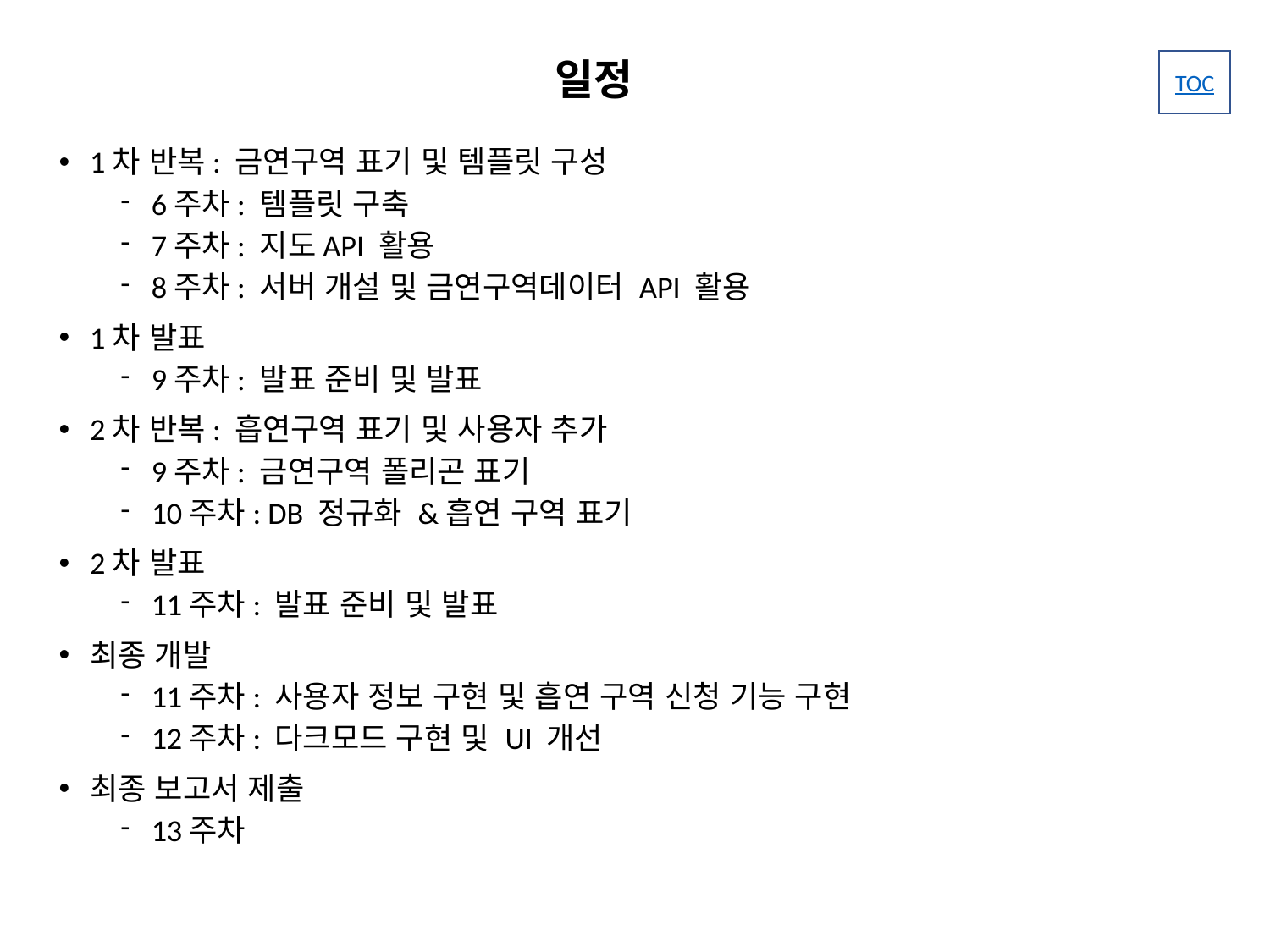

# 일정
1차 반복: 금연구역 표기 및 템플릿 구성
6주차: 템플릿 구축
7주차: 지도API 활용
8주차: 서버 개설 및 금연구역데이터 API 활용
1차 발표
9주차: 발표 준비 및 발표
2차 반복: 흡연구역 표기 및 사용자 추가
9주차: 금연구역 폴리곤 표기
10주차: DB 정규화 &흡연 구역 표기
2차 발표
11주차: 발표 준비 및 발표
최종 개발
11주차: 사용자 정보 구현 및 흡연 구역 신청 기능 구현
12주차: 다크모드 구현 및 UI 개선
최종 보고서 제출
13주차